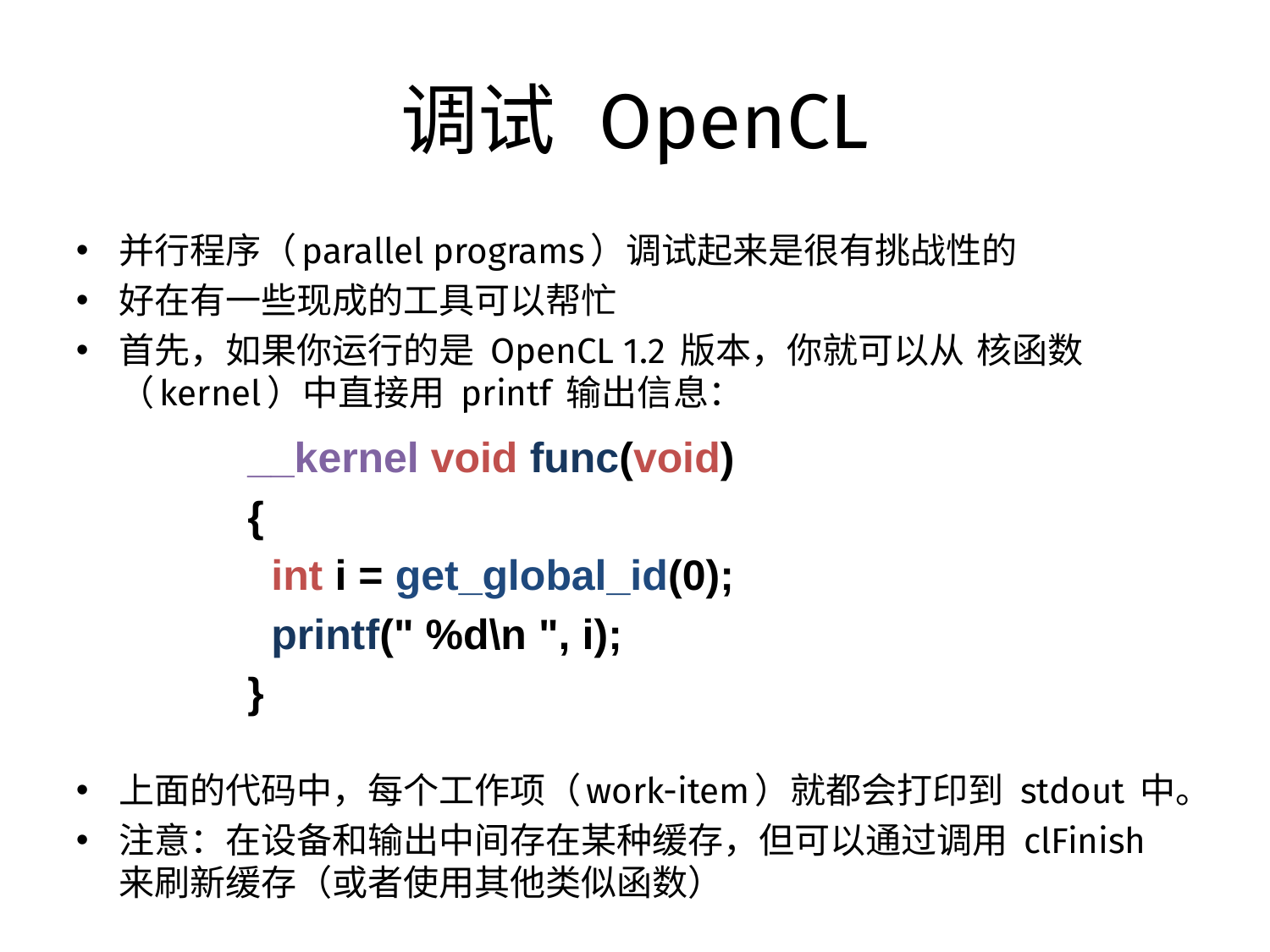

调试 OpenCL
并行程序（parallel programs）调试起来是很有挑战性的
好在有一些现成的工具可以帮忙
首先，如果你运行的是 OpenCL 1.2 版本，你就可以从 核函数（kernel）中直接用 printf 输出信息：

上面的代码中，每个工作项（work-item）就都会打印到 stdout 中。
注意：在设备和输出中间存在某种缓存，但可以通过调用 clFinish 来刷新缓存（或者使用其他类似函数）

__kernel void func(void)
{
  int i = get_global_id(0);
  printf(" %d\n ", i);
}